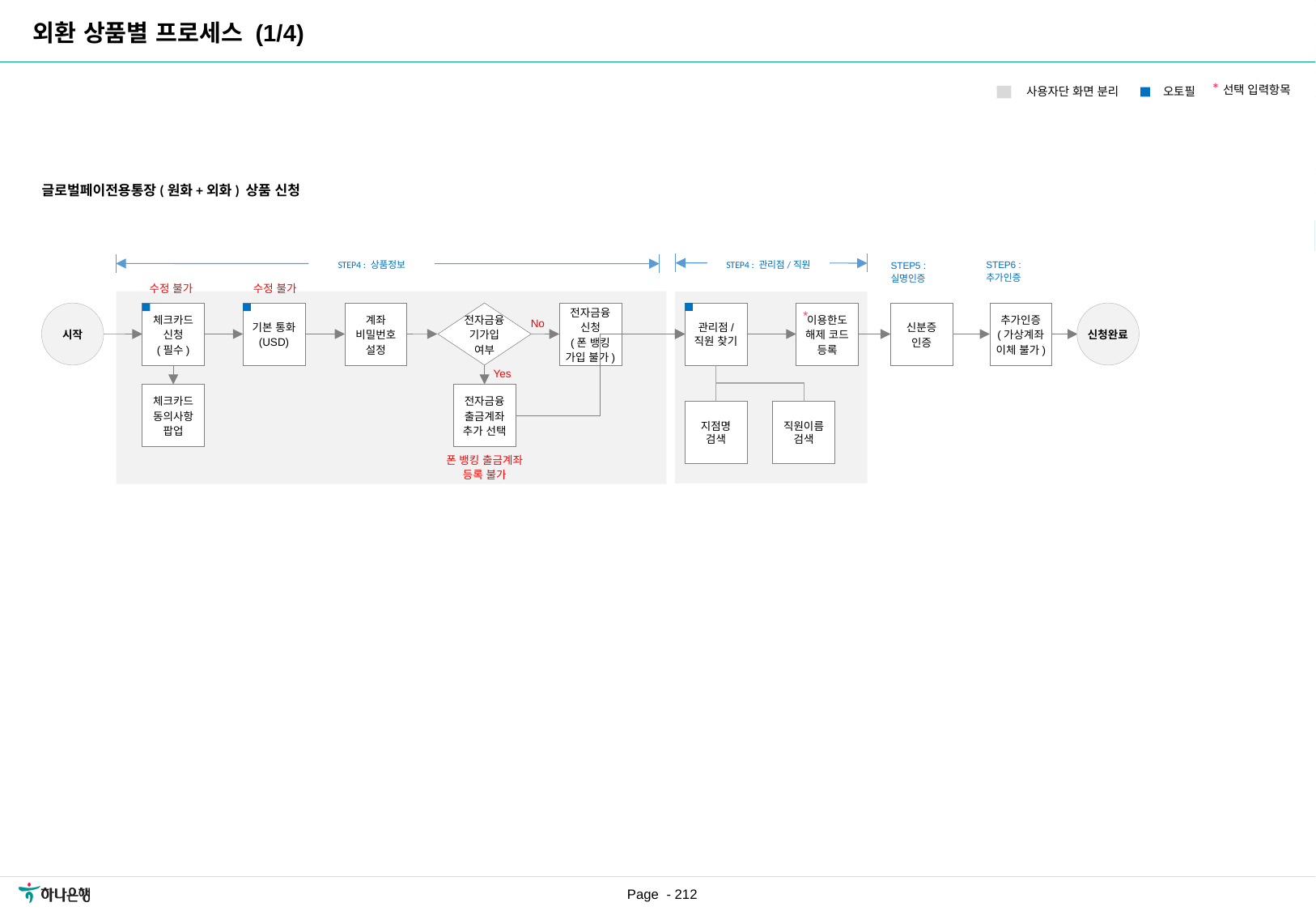

| 요구사항ID |
| --- |
| REQ\_URR\_019 |
| REQ\_URR\_024 |
|  |
|  |
|  |
|  |
|  |
외환 상품별 프로세스 (1/4)
*선택 입력항목
오토필
사용자단 화면 분리

글로벌페이전용통장(원화+외화) 상품 신청
[수정요약] 2023.07.19
체크카드 신청 순서 수정
STEP6 :
추가인증
STEP5 :
실명인증
STEP4 : 상품정보
STEP4 : 관리점/직원

수정 불가
수정 불가

*
시작
체크카드
신청
(필수)
기본 통화
(USD)
계좌
비밀번호
설정
전자금융
기가입
여부
전자금융
신청
(폰 뱅킹
가입 불가)
관리점/
직원 찾기
이용한도
해제 코드
등록
신분증
인증
추가인증
(가상계좌
이체 불가)
신청완료

No
Yes
체크카드
동의사항
팝업
전자금융
출금계좌
추가 선택
지점명
검색
직원이름
검색
폰 뱅킹 출금계좌
등록 불가